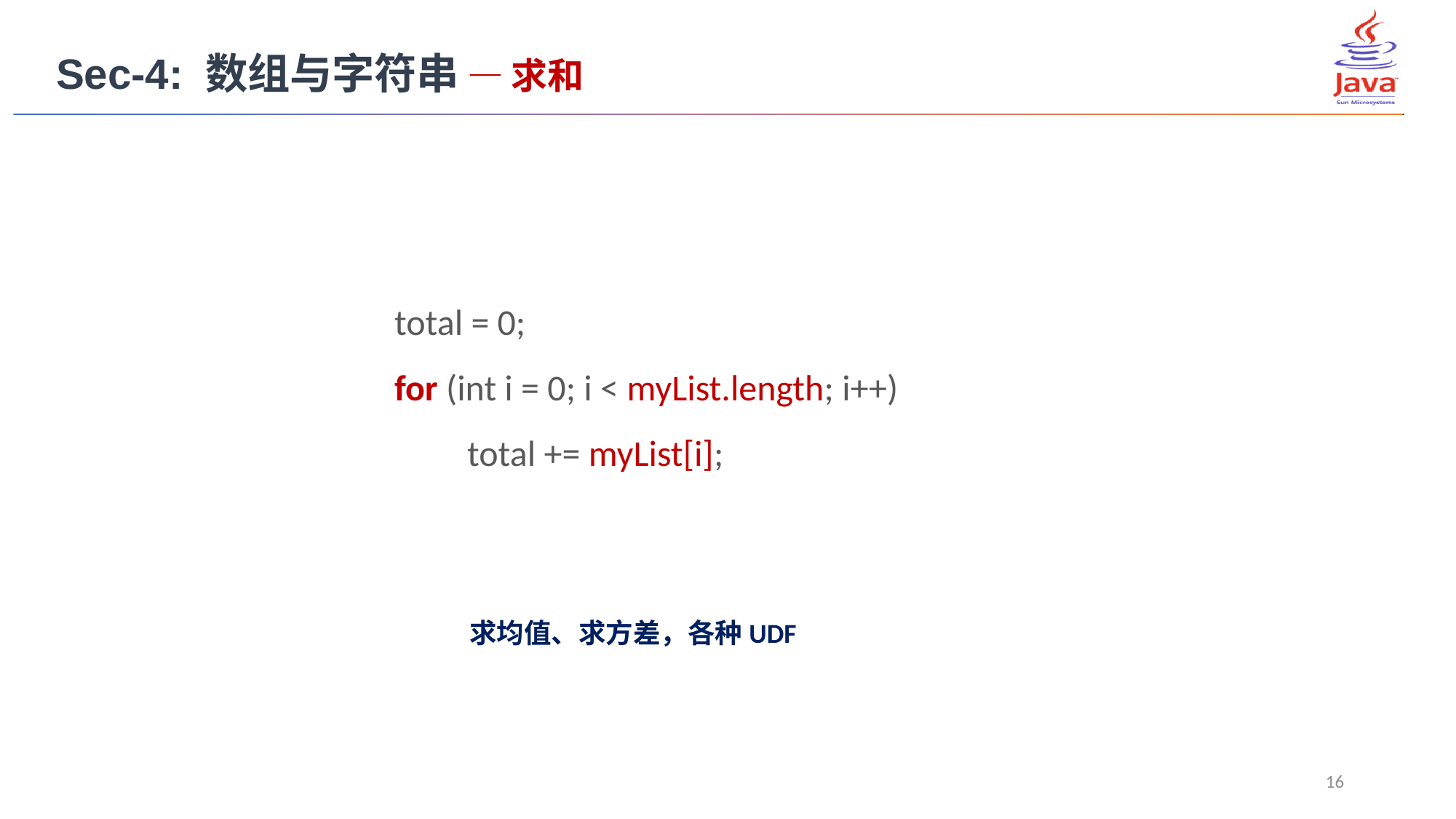

Sec-4: 数组与字符串 — 求和
total = 0;
for (int i = 0; i < myList.length; i++)
 	total += myList[i];
求均值、求方差，各种UDF
16